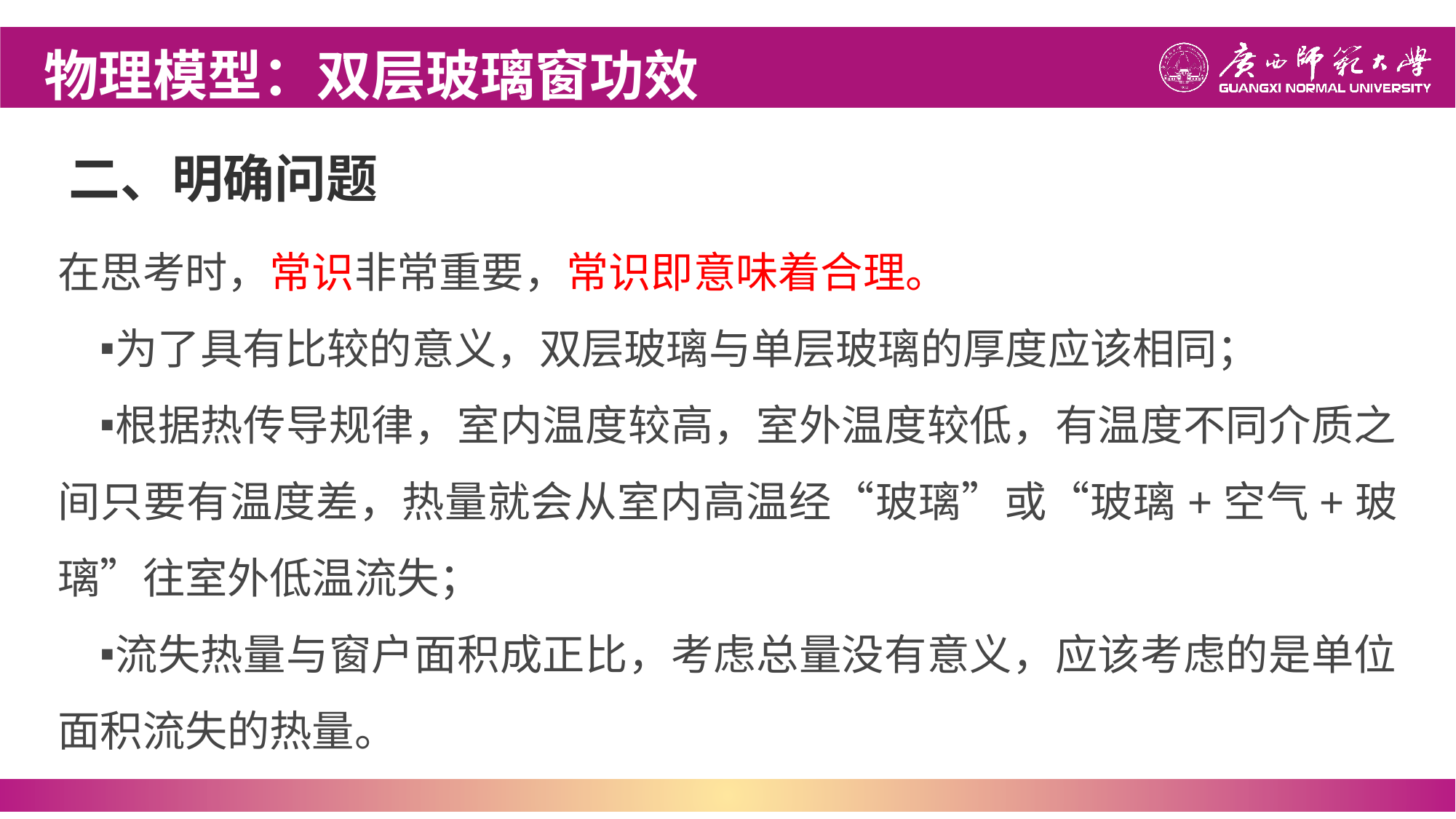

物理模型：双层玻璃窗功效
# 二、明确问题
在思考时，常识非常重要，常识即意味着合理。
为了具有比较的意义，双层玻璃与单层玻璃的厚度应该相同；
根据热传导规律，室内温度较高，室外温度较低，有温度不同介质之间只要有温度差，热量就会从室内高温经“玻璃”或“玻璃+空气+玻璃”往室外低温流失；
流失热量与窗户面积成正比，考虑总量没有意义，应该考虑的是单位面积流失的热量。